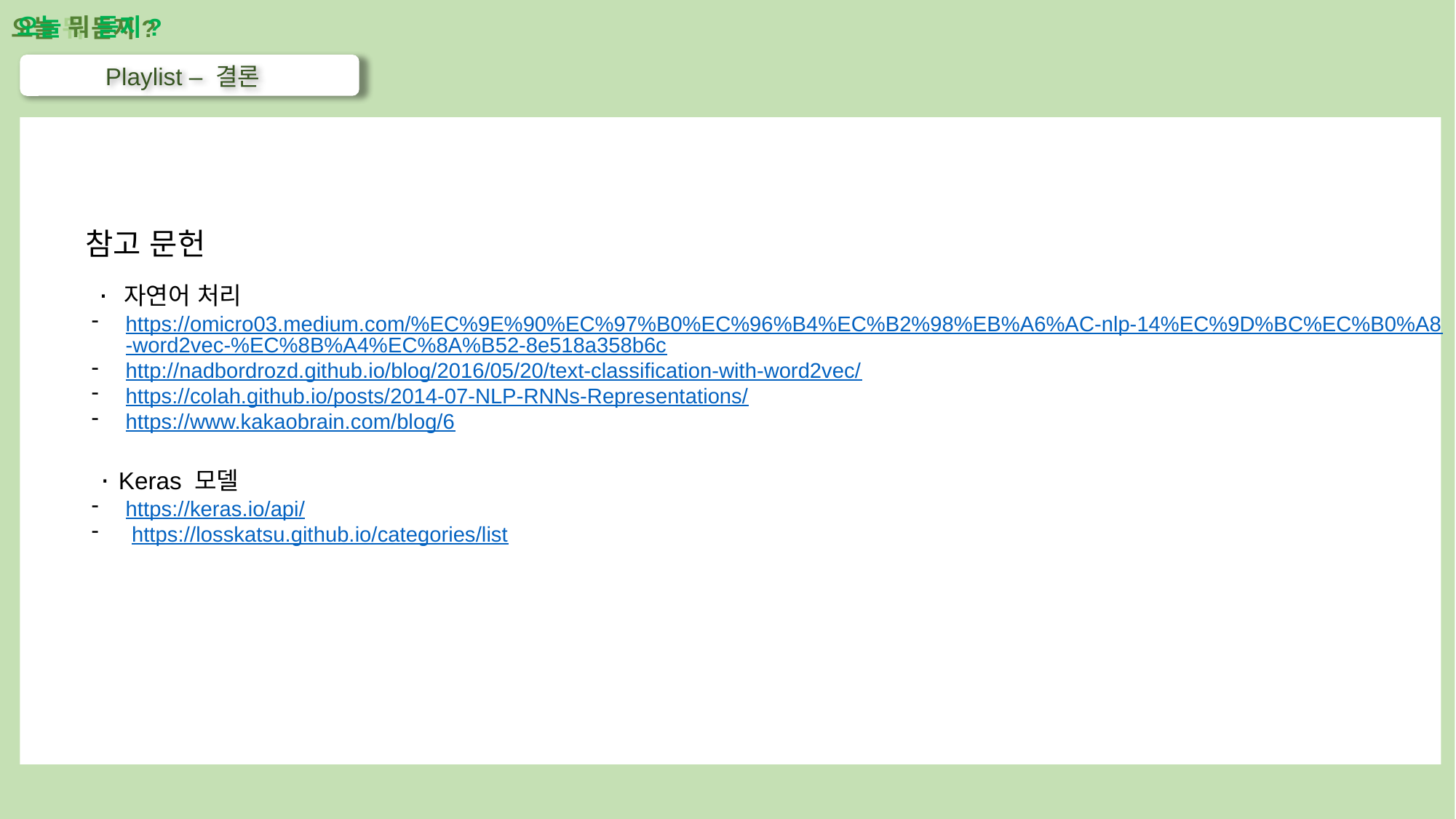

오늘 뭐 듣지?
오늘 뭐 듣지?

Playlist – 결론

참고 문헌
 · 자연어 처리
https://omicro03.medium.com/%EC%9E%90%EC%97%B0%EC%96%B4%EC%B2%98%EB%A6%AC-nlp-14%EC%9D%BC%EC%B0%A8-word2vec-%EC%8B%A4%EC%8A%B52-8e518a358b6c
http://nadbordrozd.github.io/blog/2016/05/20/text-classification-with-word2vec/
https://colah.github.io/posts/2014-07-NLP-RNNs-Representations/
https://www.kakaobrain.com/blog/6

 · Keras 모델
https://keras.io/api/
 https://losskatsu.github.io/categories/list